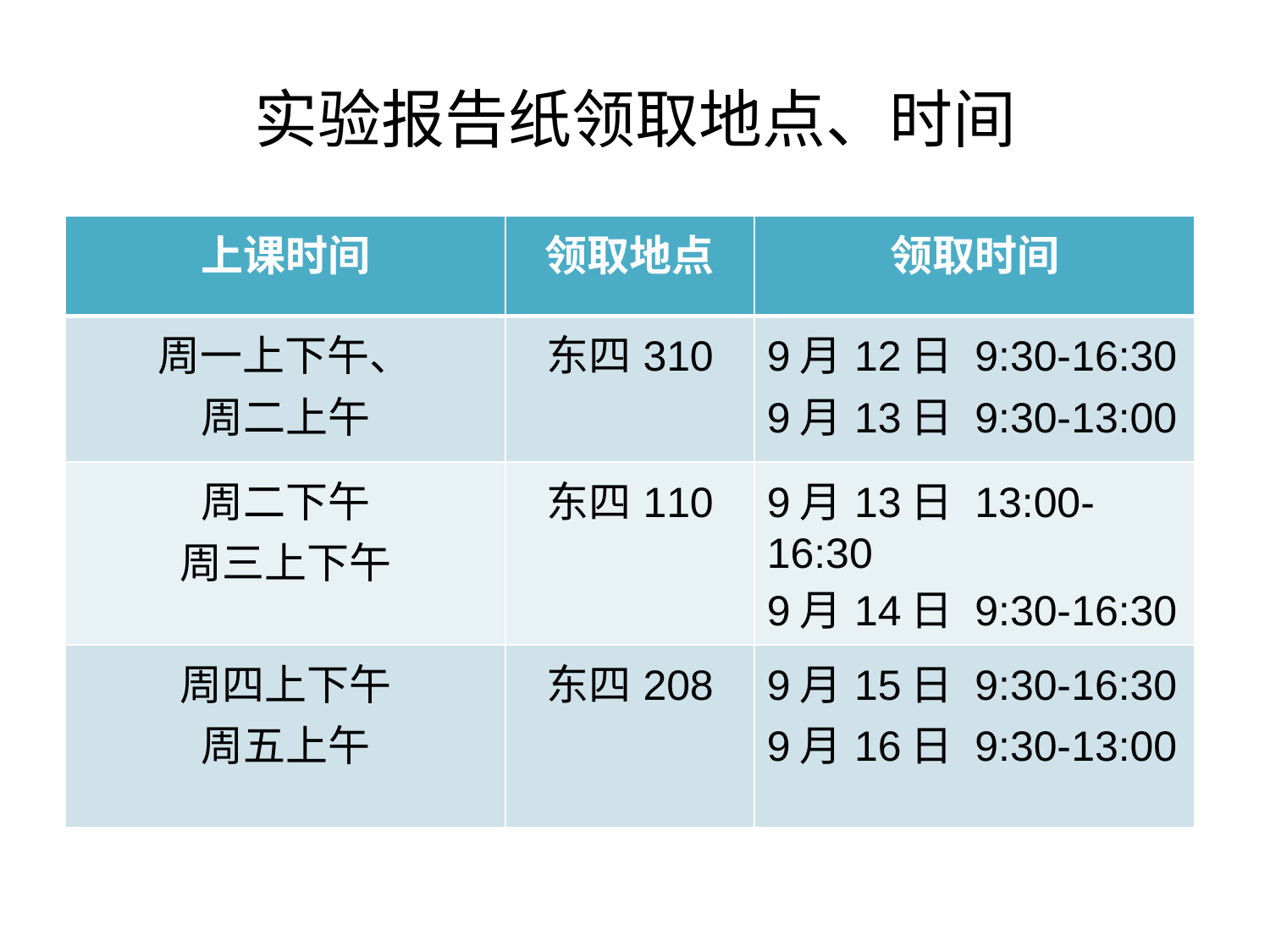

# 实验报告纸领取地点、时间
| 上课时间 | 领取地点 | 领取时间 |
| --- | --- | --- |
| 周一上下午、 周二上午 | 东四310 | 9月12日 9:30-16:30 9月13日 9:30-13:00 |
| 周二下午 周三上下午 | 东四110 | 9月13日 13:00-16:30 9月14日 9:30-16:30 |
| 周四上下午 周五上午 | 东四208 | 9月15日 9:30-16:30 9月16日 9:30-13:00 |